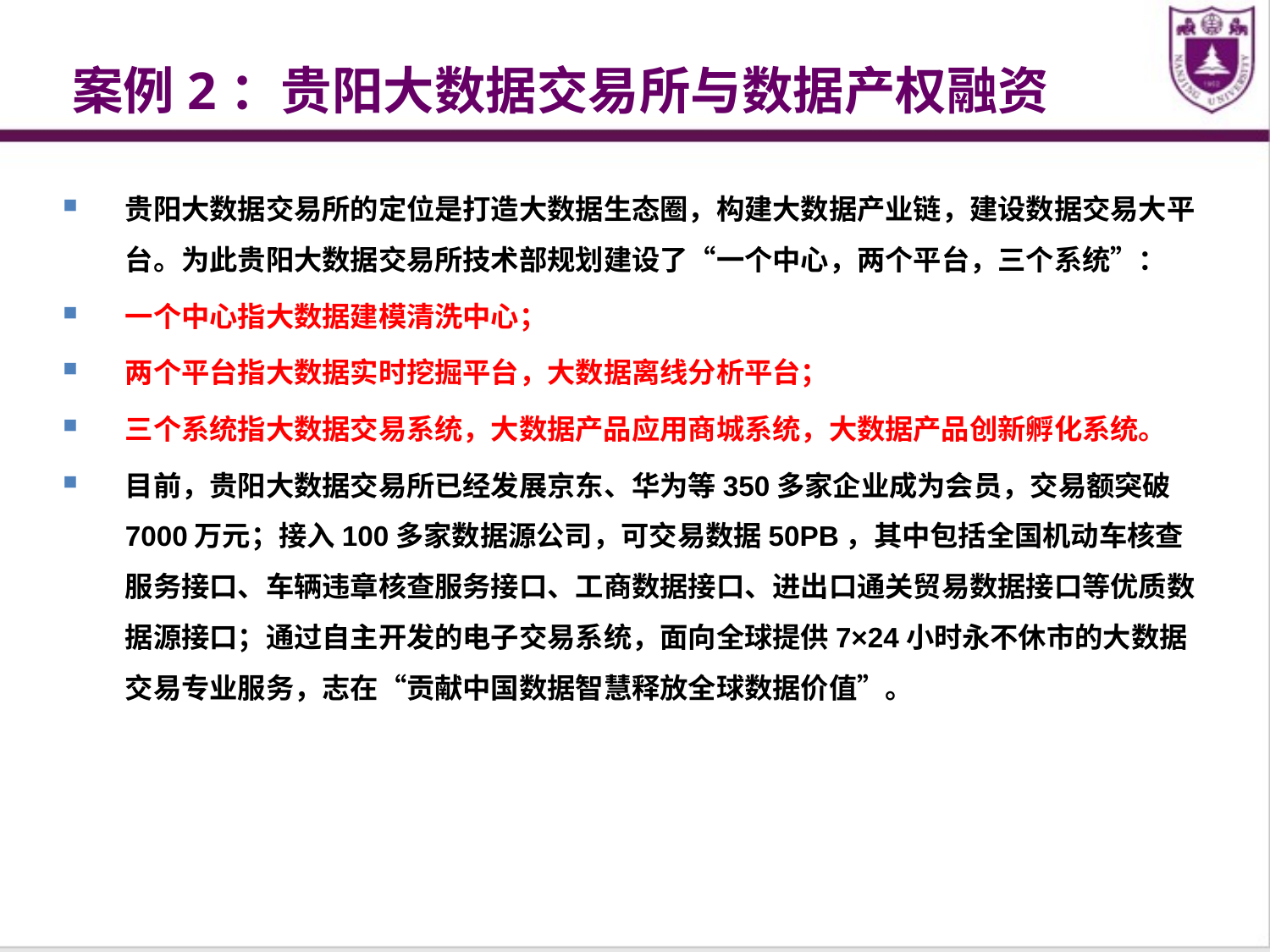

# 案例2：贵阳大数据交易所与数据产权融资
贵阳大数据交易所的定位是打造大数据生态圈，构建大数据产业链，建设数据交易大平台。为此贵阳大数据交易所技术部规划建设了“一个中心，两个平台，三个系统”：
一个中心指大数据建模清洗中心；
两个平台指大数据实时挖掘平台，大数据离线分析平台；
三个系统指大数据交易系统，大数据产品应用商城系统，大数据产品创新孵化系统。
目前，贵阳大数据交易所已经发展京东、华为等350多家企业成为会员，交易额突破7000万元；接入100多家数据源公司，可交易数据50PB，其中包括全国机动车核查服务接口、车辆违章核查服务接口、工商数据接口、进出口通关贸易数据接口等优质数据源接口；通过自主开发的电子交易系统，面向全球提供7×24小时永不休市的大数据交易专业服务，志在“贡献中国数据智慧释放全球数据价值”。